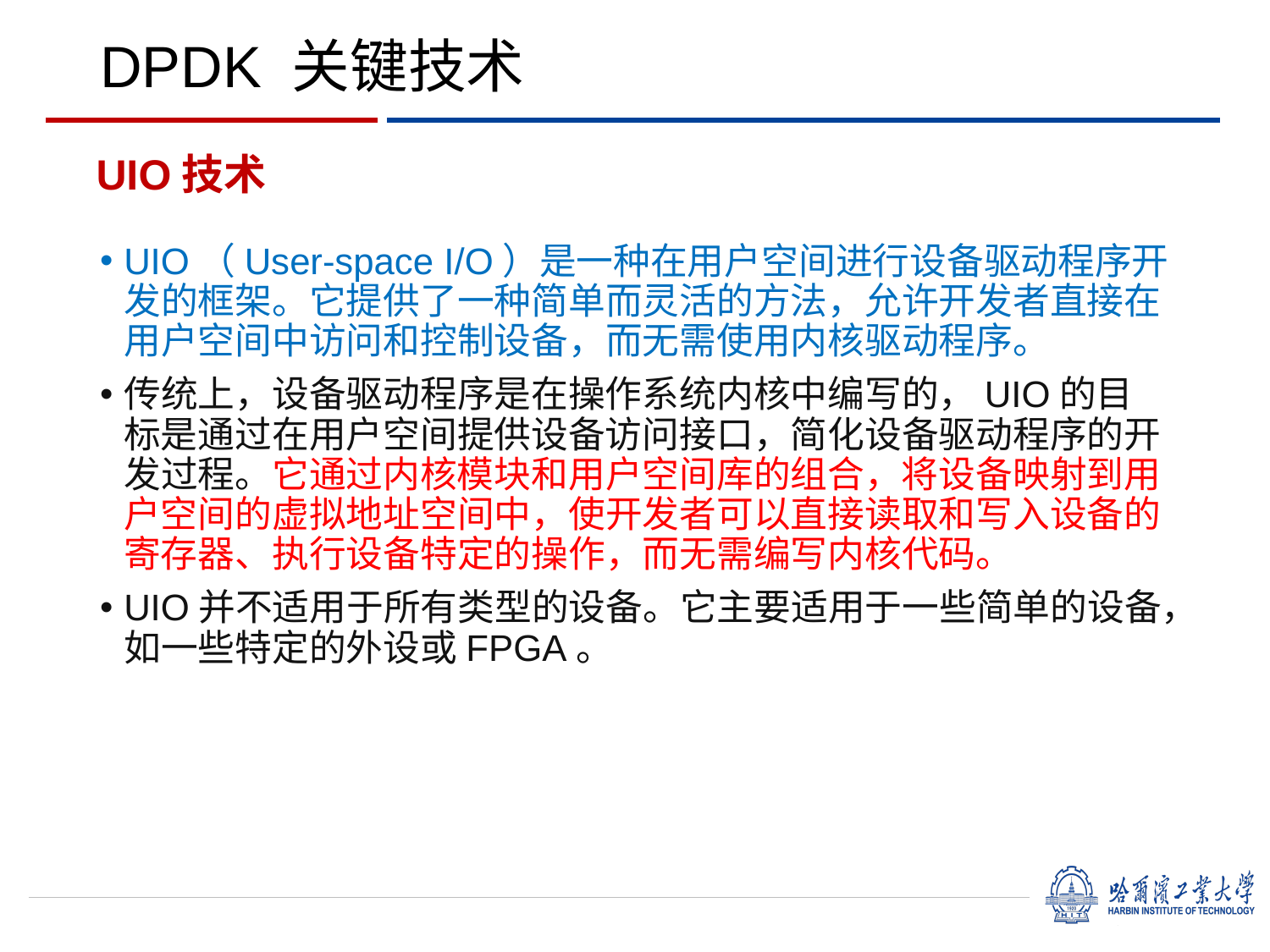

# DPDK 关键技术
UIO技术
UIO（User-space I/O）是一种在用户空间进行设备驱动程序开发的框架。它提供了一种简单而灵活的方法，允许开发者直接在用户空间中访问和控制设备，而无需使用内核驱动程序。
传统上，设备驱动程序是在操作系统内核中编写的，UIO的目标是通过在用户空间提供设备访问接口，简化设备驱动程序的开发过程。它通过内核模块和用户空间库的组合，将设备映射到用户空间的虚拟地址空间中，使开发者可以直接读取和写入设备的寄存器、执行设备特定的操作，而无需编写内核代码。
UIO并不适用于所有类型的设备。它主要适用于一些简单的设备，如一些特定的外设或FPGA。